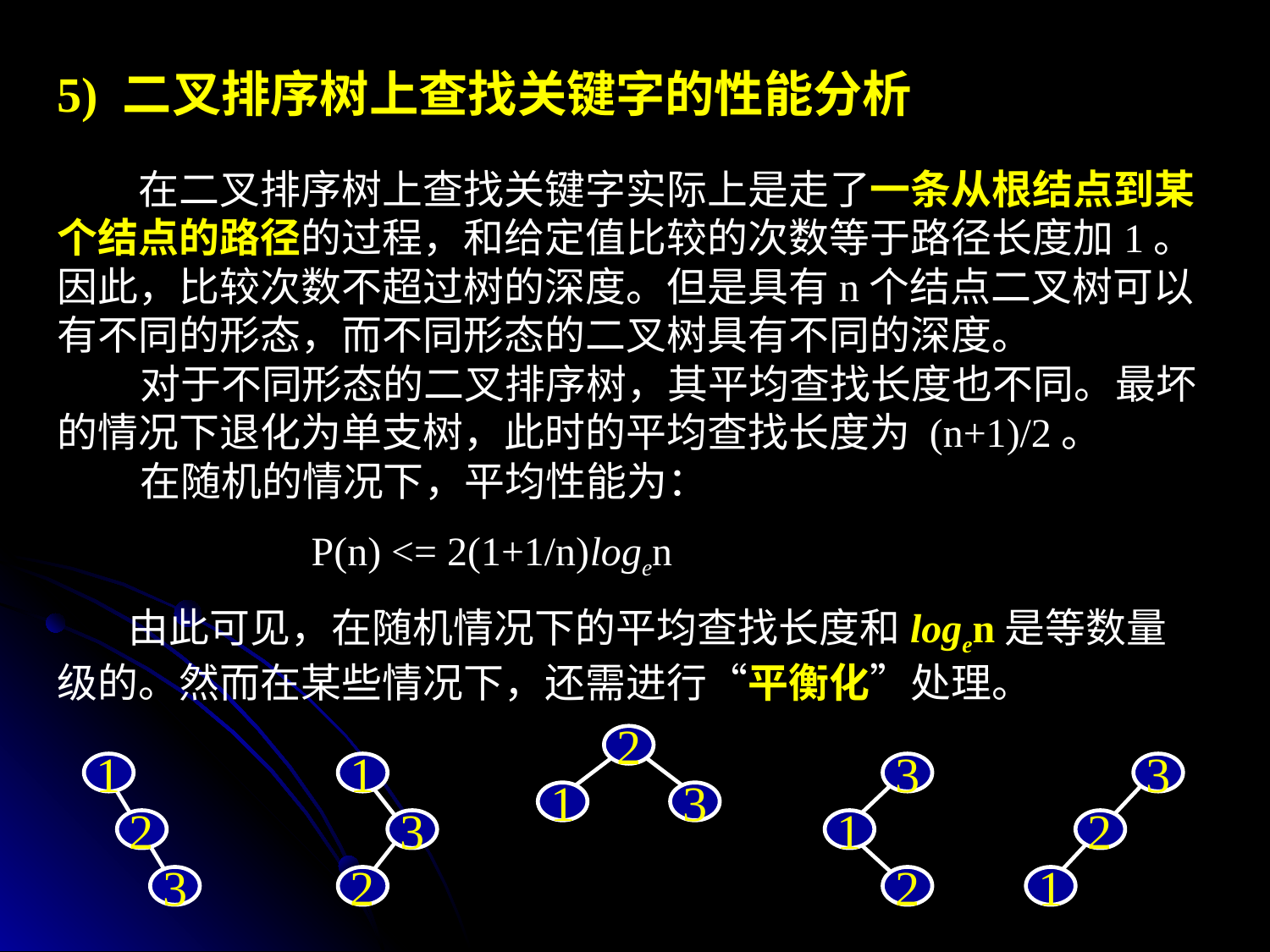

5) 二叉排序树上查找关键字的性能分析

         在二叉排序树上查找关键字实际上是走了一条从根结点到某个结点的路径的过程，和给定值比较的次数等于路径长度加1。因此，比较次数不超过树的深度。但是具有n个结点二叉树可以有不同的形态，而不同形态的二叉树具有不同的深度。
        对于不同形态的二叉排序树，其平均查找长度也不同。最坏的情况下退化为单支树，此时的平均查找长度为 (n+1)/2。
        在随机的情况下，平均性能为：
		P(n) <= 2(1+1/n)logen
        由此可见，在随机情况下的平均查找长度和logen是等数量级的。然而在某些情况下，还需进行“平衡化”处理。
2

1
3
1

2
3
1

3

2
3

1

2
3

2
1